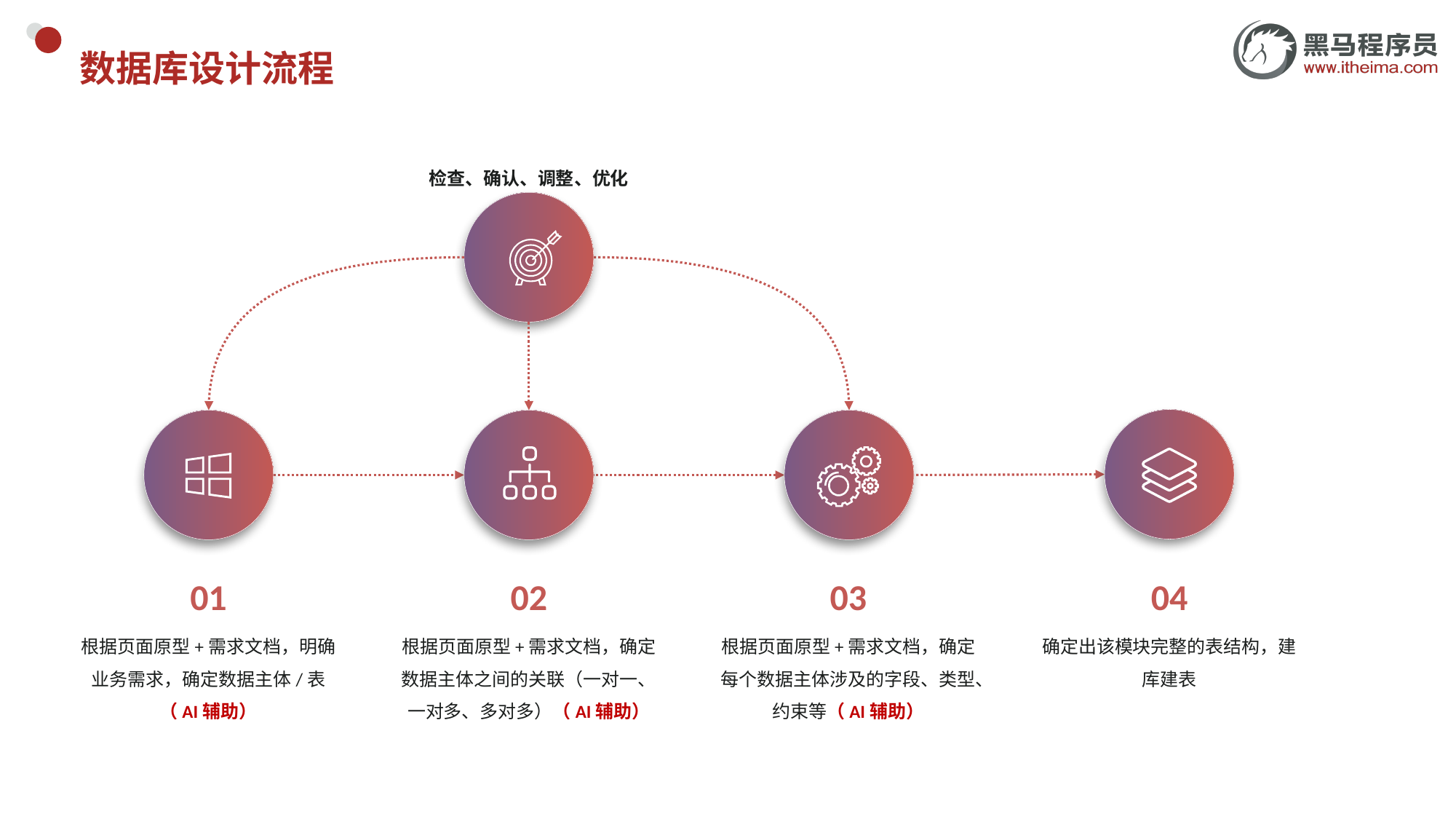

# 数据库设计流程
检查、确认、调整、优化

01
根据页面原型+需求文档，明确业务需求，确定数据主体/表（AI辅助）
02
根据页面原型+需求文档，确定数据主体之间的关联（一对一、一对多、多对多）（AI辅助）
03
根据页面原型+需求文档，确定每个数据主体涉及的字段、类型、约束等（AI辅助）
04
确定出该模块完整的表结构，建库建表